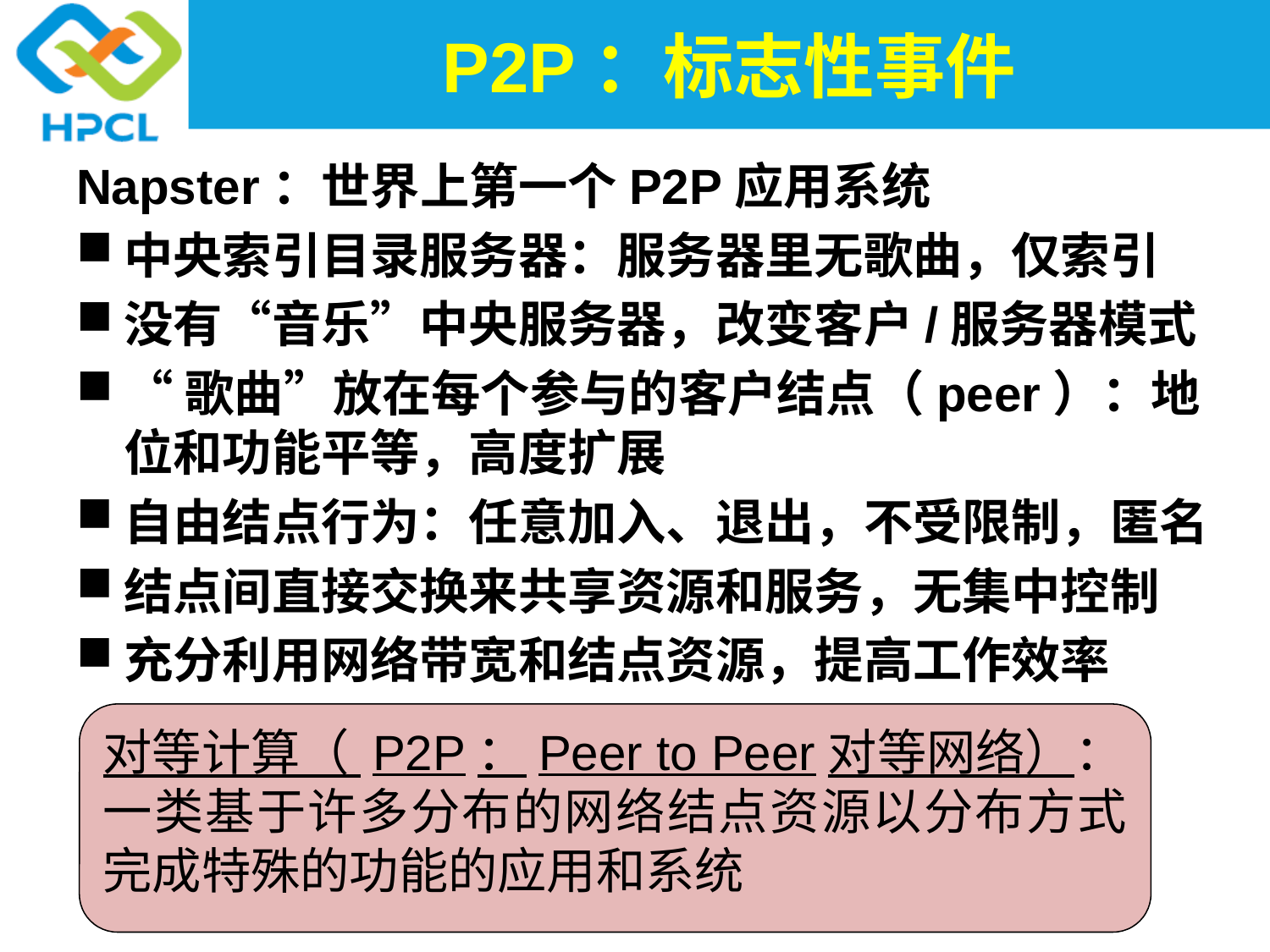

# P2P：标志性事件
Napster：世界上第一个P2P应用系统
中央索引目录服务器：服务器里无歌曲，仅索引
没有“音乐”中央服务器，改变客户/服务器模式
“歌曲”放在每个参与的客户结点（peer）：地位和功能平等，高度扩展
自由结点行为：任意加入、退出，不受限制，匿名
结点间直接交换来共享资源和服务，无集中控制
充分利用网络带宽和结点资源，提高工作效率

对等计算（ P2P：Peer to Peer对等网络）：
一类基于许多分布的网络结点资源以分布方式完成特殊的功能的应用和系统